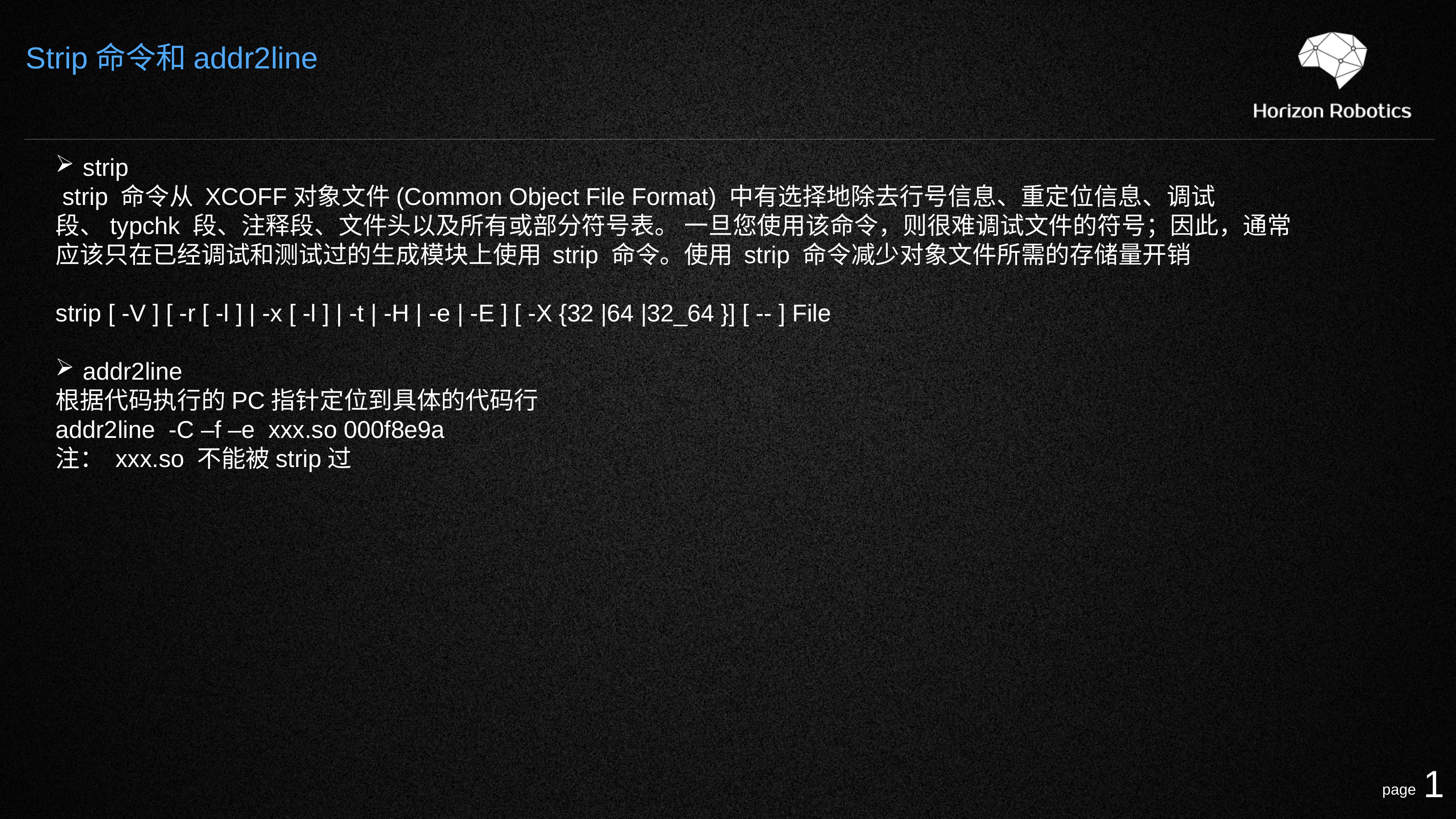

Strip命令和addr2line

strip
 strip 命令从 XCOFF对象文件(Common Object File Format) 中有选择地除去行号信息、重定位信息、调试段、typchk 段、注释段、文件头以及所有或部分符号表。 一旦您使用该命令，则很难调试文件的符号；因此，通常应该只在已经调试和测试过的生成模块上使用 strip 命令。使用 strip 命令减少对象文件所需的存储量开销
strip [ -V ] [ -r [ -l ] | -x [ -l ] | -t | -H | -e | -E ] [ -X {32 |64 |32_64 }] [ -- ] File

addr2line
根据代码执行的PC指针定位到具体的代码行
addr2line  -C –f –e  xxx.so 000f8e9a
注： xxx.so 不能被strip过
1
page